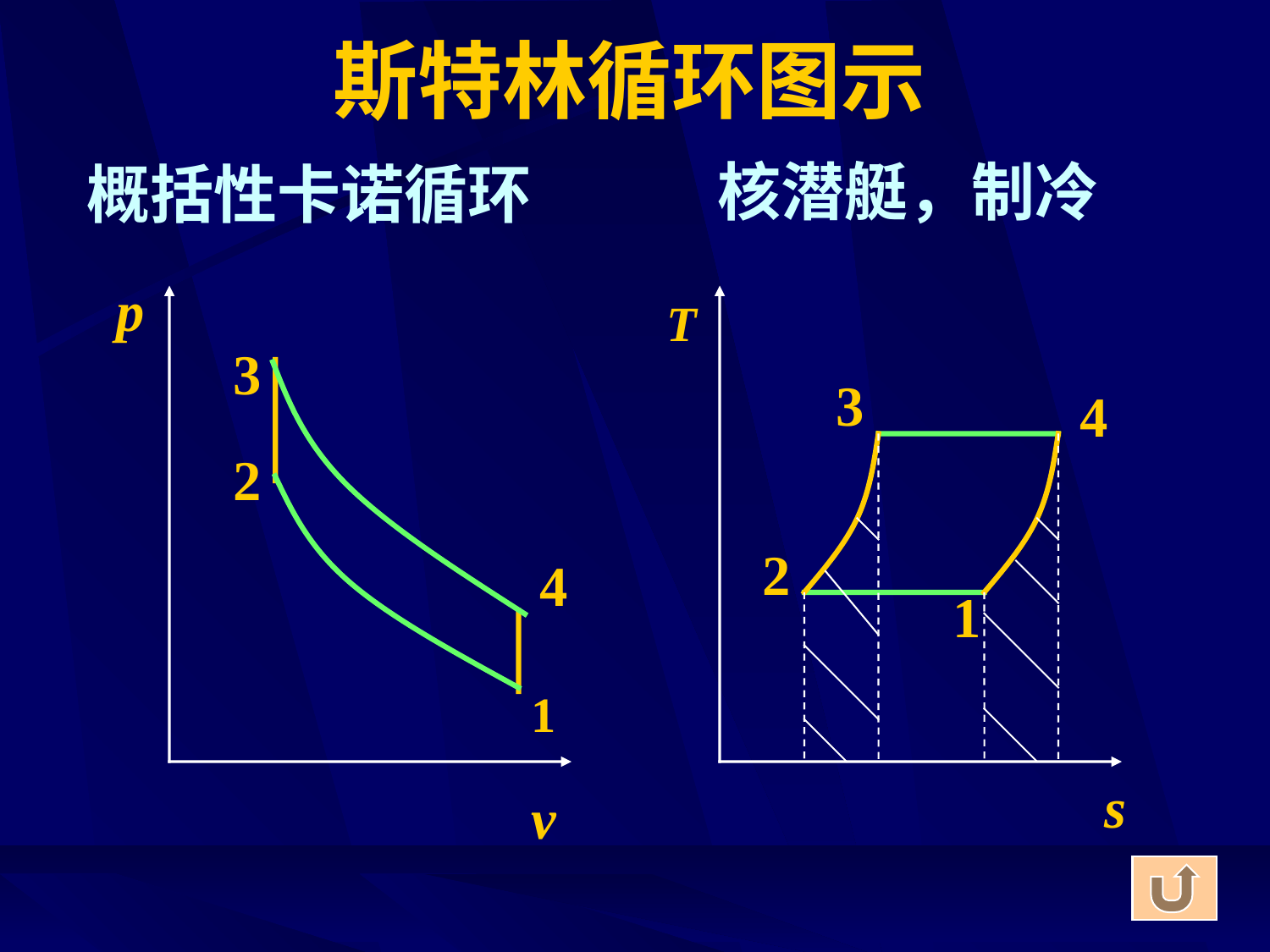

# 斯特林循环图示
核潜艇，制冷
概括性卡诺循环
p

T

s
3

3

4

2

2
4

1

1

v